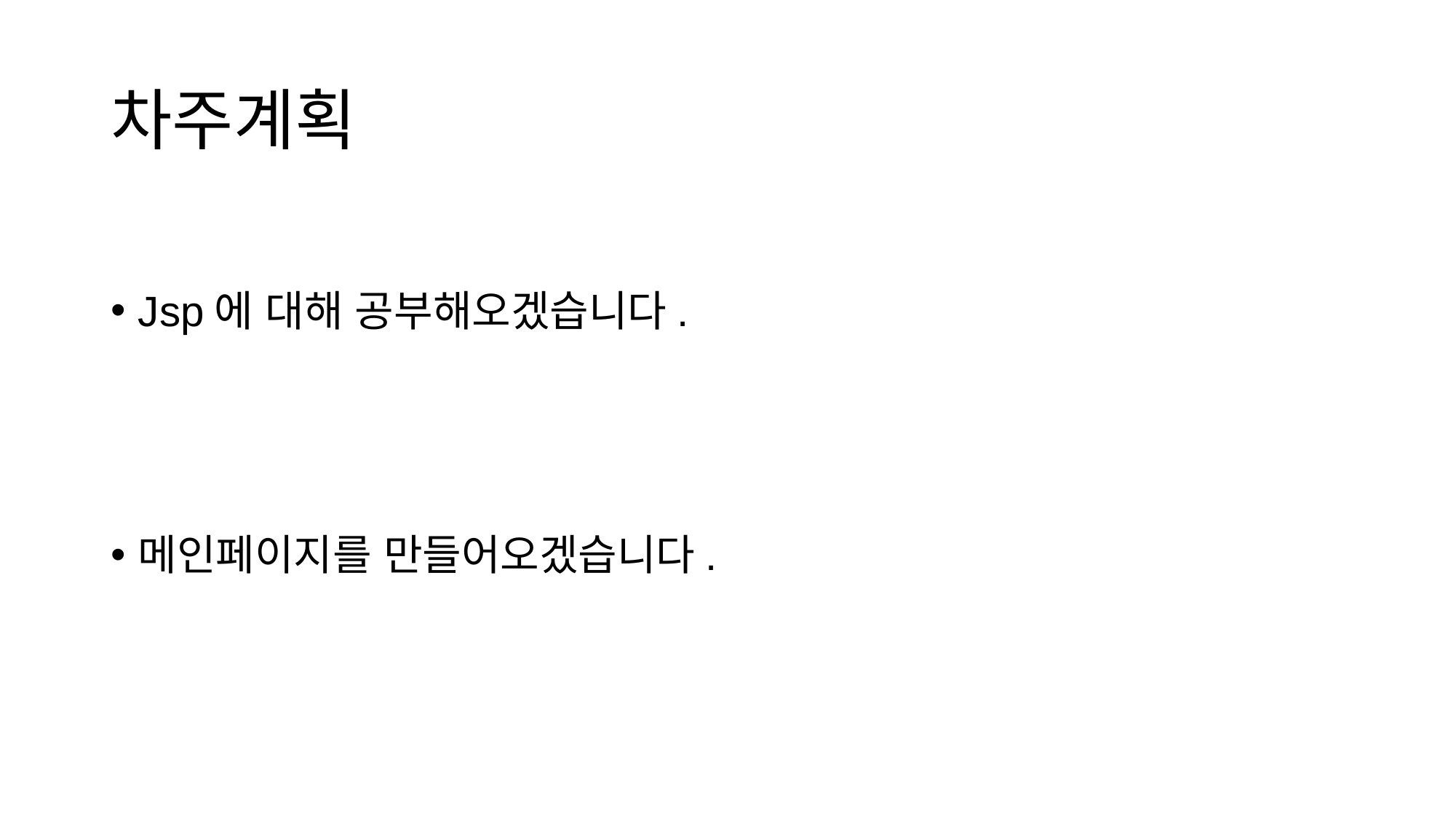

# 차주계획

Jsp에 대해 공부해오겠습니다.

메인페이지를 만들어오겠습니다.